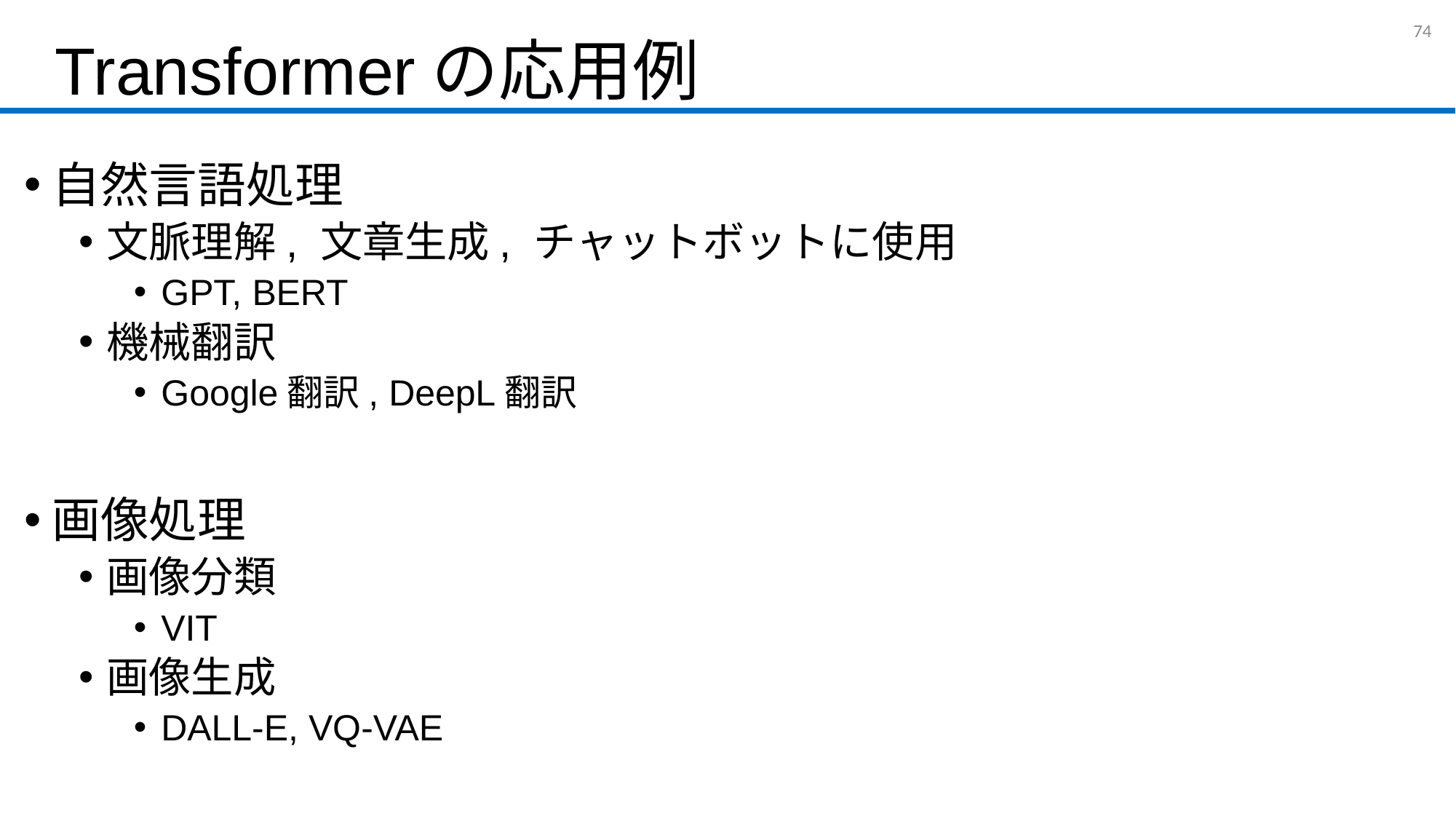

# Transformerの応用例
74
自然言語処理
文脈理解, 文章生成, チャットボットに使用
GPT, BERT
機械翻訳
Google翻訳, DeepL翻訳

画像処理
画像分類
VIT
画像生成
DALL-E, VQ-VAE